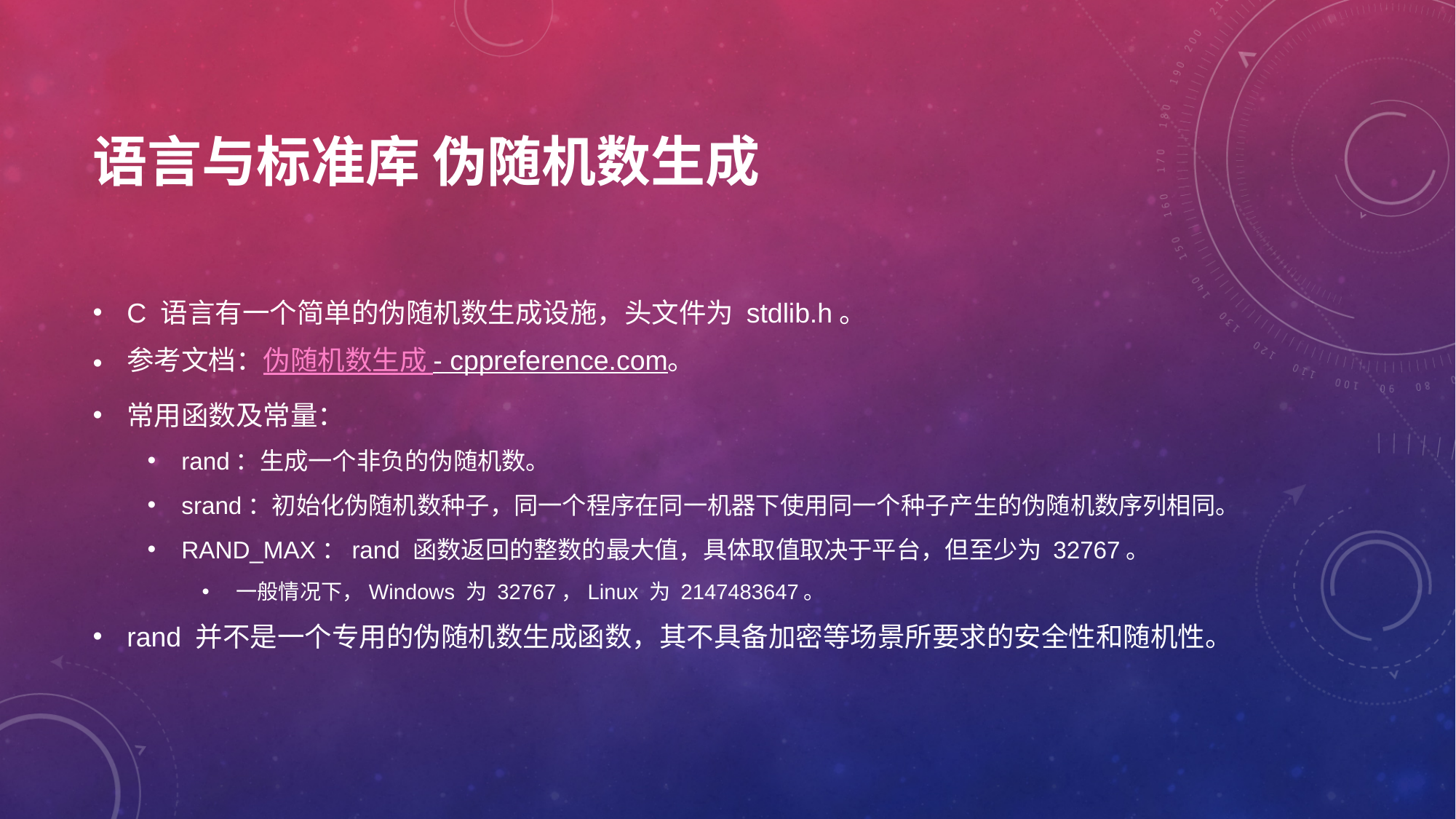

# 语言与标准库 伪随机数生成
C 语言有一个简单的伪随机数生成设施，头文件为 stdlib.h。
参考文档：伪随机数生成 - cppreference.com。
常用函数及常量：
rand：生成一个非负的伪随机数。
srand：初始化伪随机数种子，同一个程序在同一机器下使用同一个种子产生的伪随机数序列相同。
RAND_MAX：rand 函数返回的整数的最大值，具体取值取决于平台，但至少为 32767。
一般情况下，Windows 为 32767，Linux 为 2147483647。
rand 并不是一个专用的伪随机数生成函数，其不具备加密等场景所要求的安全性和随机性。